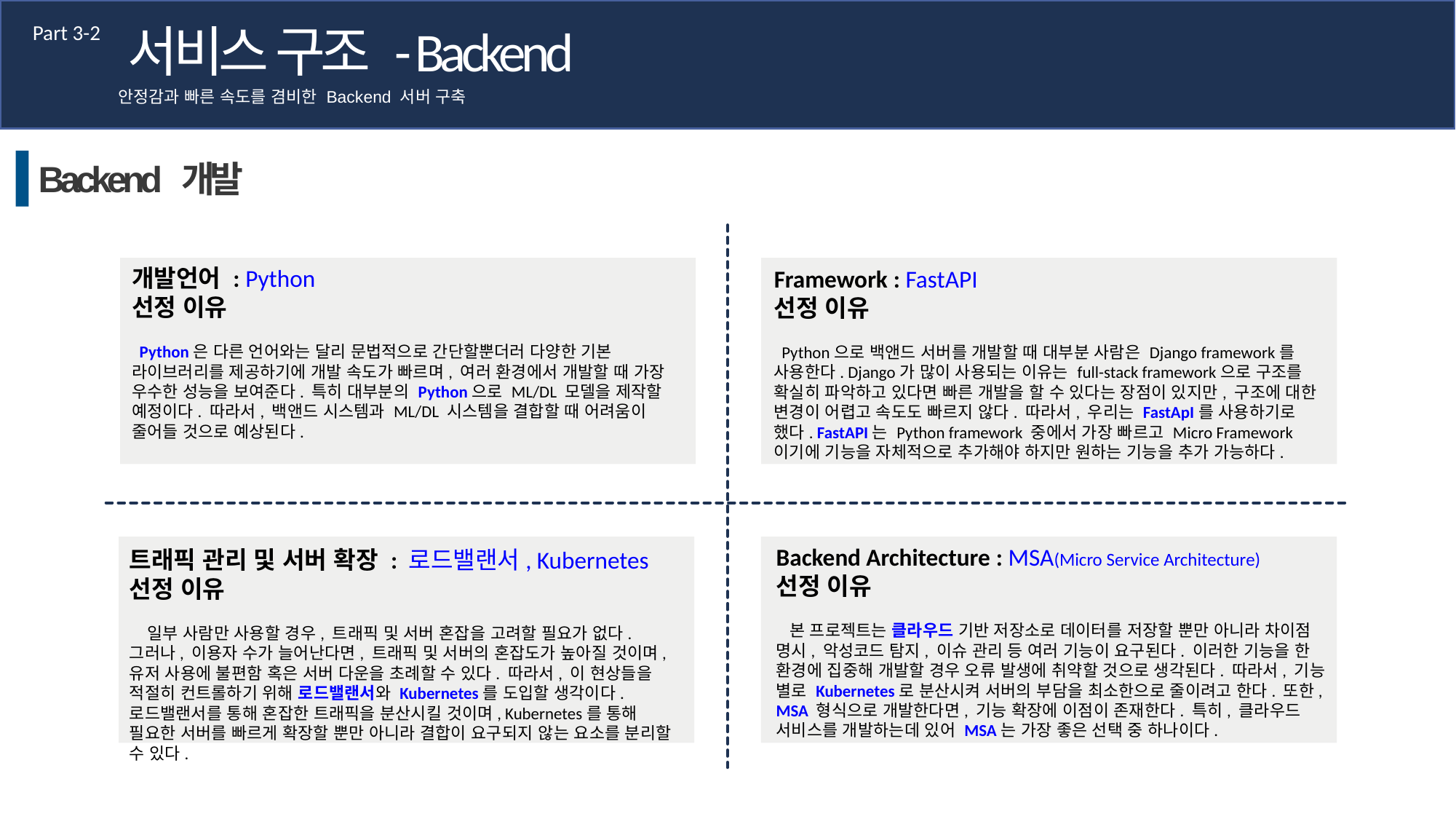

서비스 구조 - Backend
Part 3-2
안정감과 빠른 속도를 겸비한 Backend 서버 구축

Backend 개발
개발언어 : Python
선정 이유

  Python은 다른 언어와는 달리 문법적으로 간단할뿐더러 다양한 기본 라이브러리를 제공하기에 개발 속도가 빠르며, 여러 환경에서 개발할 때 가장 우수한 성능을 보여준다. 특히 대부분의 Python으로 ML/DL 모델을 제작할 예정이다. 따라서, 백앤드 시스템과 ML/DL 시스템을 결합할 때 어려움이 줄어들 것으로 예상된다.

Framework : FastAPI
선정 이유

  Python으로 백앤드 서버를 개발할 때 대부분 사람은 Django framework를 사용한다. Django가 많이 사용되는 이유는 full-stack framework으로 구조를 확실히 파악하고 있다면 빠른 개발을 할 수 있다는 장점이 있지만, 구조에 대한 변경이 어렵고 속도도 빠르지 않다. 따라서, 우리는 FastApI를 사용하기로 했다. FastAPI는 Python framework 중에서 가장 빠르고 Micro Framework이기에 기능을 자체적으로 추가해야 하지만 원하는 기능을 추가 가능하다.

Backend Architecture : MSA(Micro Service Architecture)
선정 이유

  본 프로젝트는 클라우드 기반 저장소로 데이터를 저장할 뿐만 아니라 차이점 명시, 악성코드 탐지, 이슈 관리 등 여러 기능이 요구된다. 이러한 기능을 한 환경에 집중해 개발할 경우 오류 발생에 취약할 것으로 생각된다. 따라서, 기능 별로 Kubernetes로 분산시켜 서버의 부담을 최소한으로 줄이려고 한다. 또한, MSA 형식으로 개발한다면, 기능 확장에 이점이 존재한다. 특히, 클라우드 서비스를 개발하는데 있어 MSA는 가장 좋은 선택 중 하나이다.
트래픽 관리 및 서버 확장 : 로드밸랜서, Kubernetes
선정 이유

   일부 사람만 사용할 경우, 트래픽 및 서버 혼잡을 고려할 필요가 없다. 그러나, 이용자 수가 늘어난다면, 트래픽 및 서버의 혼잡도가 높아질 것이며, 유저 사용에 불편함 혹은 서버 다운을 초례할 수 있다. 따라서, 이 현상들을 적절히 컨트롤하기 위해 로드밸랜서와 Kubernetes를 도입할 생각이다. 로드밸랜서를 통해 혼잡한 트래픽을 분산시킬 것이며, Kubernetes를 통해 필요한 서버를 빠르게 확장할 뿐만 아니라 결합이 요구되지 않는 요소를 분리할 수 있다.